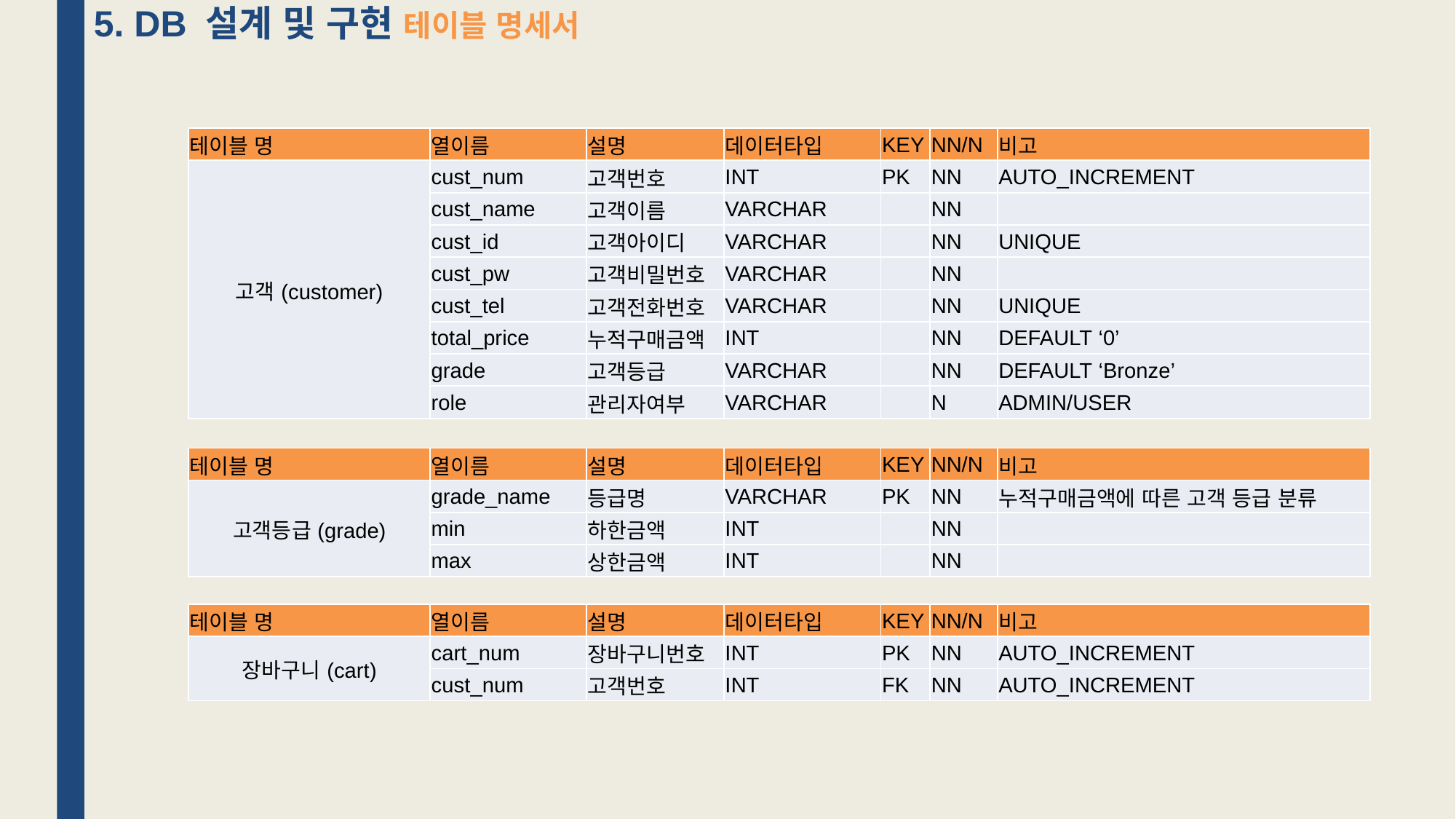

5. DB 설계 및 구현 테이블 명세서
| 테이블 명 | 열이름 | 설명 | 데이터타입 | KEY | NN/N | 비고 |
| --- | --- | --- | --- | --- | --- | --- |
| 고객(customer) | cust\_num | 고객번호 | INT | PK | NN | AUTO\_INCREMENT |
|  | cust\_name | 고객이름 | VARCHAR |  | NN |  |
|  | cust\_id | 고객아이디 | VARCHAR |  | NN | UNIQUE |
|  | cust\_pw | 고객비밀번호 | VARCHAR |  | NN |  |
|  | cust\_tel | 고객전화번호 | VARCHAR |  | NN | UNIQUE |
|  | total\_price | 누적구매금액 | INT |  | NN | DEFAULT ‘0’ |
|  | grade | 고객등급 | VARCHAR |  | NN | DEFAULT ‘Bronze’ |
|  | role | 관리자여부 | VARCHAR |  | N | ADMIN/USER |
| 테이블 명 | 열이름 | 설명 | 데이터타입 | KEY | NN/N | 비고 |
| --- | --- | --- | --- | --- | --- | --- |
| 고객등급(grade) | grade\_name | 등급명 | VARCHAR | PK | NN | 누적구매금액에 따른 고객 등급 분류 |
|  | min | 하한금액 | INT |  | NN |  |
|  | max | 상한금액 | INT |  | NN |  |
| 테이블 명 | 열이름 | 설명 | 데이터타입 | KEY | NN/N | 비고 |
| --- | --- | --- | --- | --- | --- | --- |
| 장바구니(cart) | cart\_num | 장바구니번호 | INT | PK | NN | AUTO\_INCREMENT |
|  | cust\_num | 고객번호 | INT | FK | NN | AUTO\_INCREMENT |